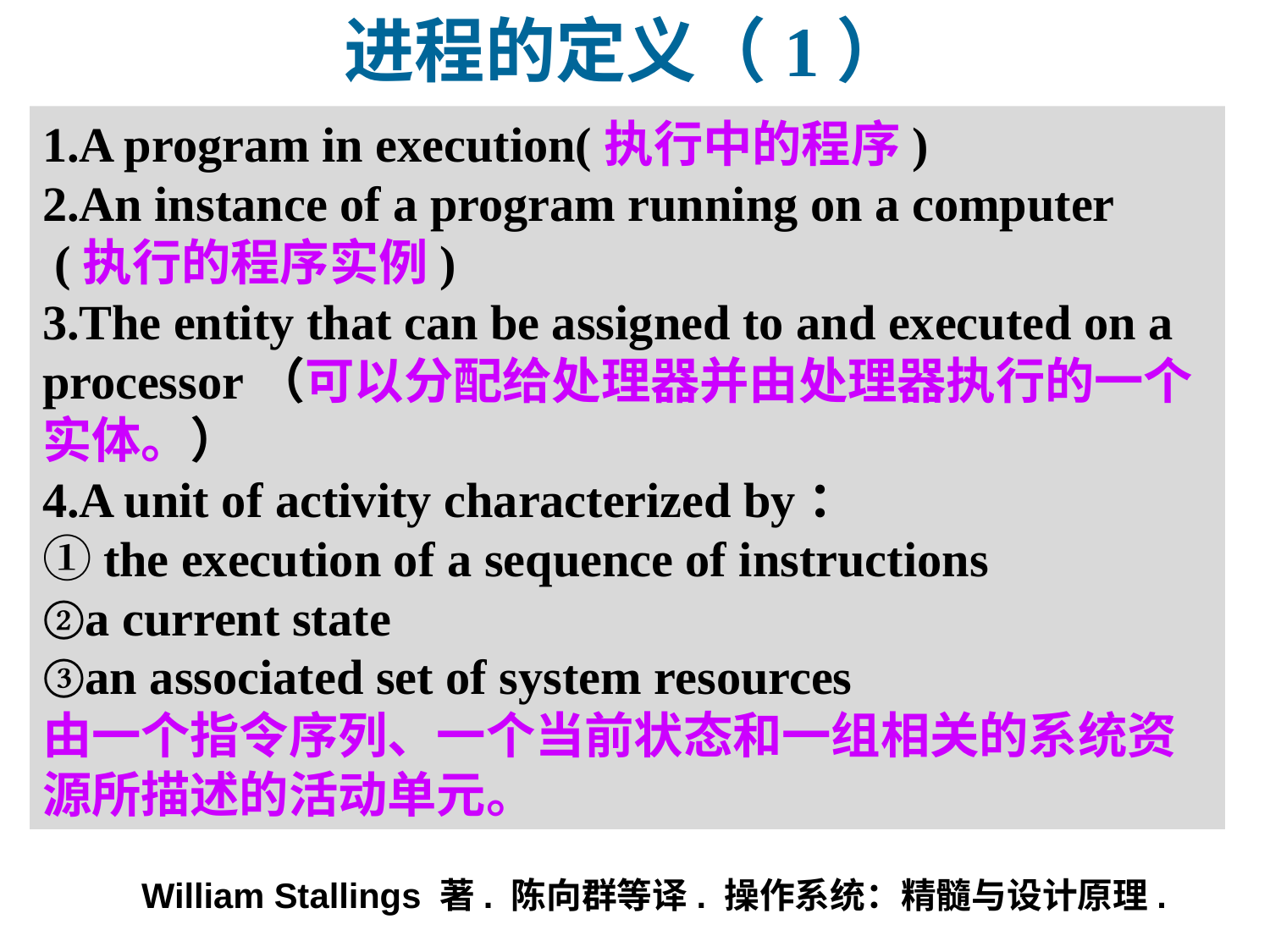

进程的定义（1）
1.A program in execution(执行中的程序)
2.An instance of a program running on a computer
 (执行的程序实例)
3.The entity that can be assigned to and executed on a processor（可以分配给处理器并由处理器执行的一个实体。）
4.A unit of activity characterized by：
①the execution of a sequence of instructions
②a current state
③an associated set of system resources
由一个指令序列、一个当前状态和一组相关的系统资源所描述的活动单元。
William Stallings 著. 陈向群等译. 操作系统：精髓与设计原理.